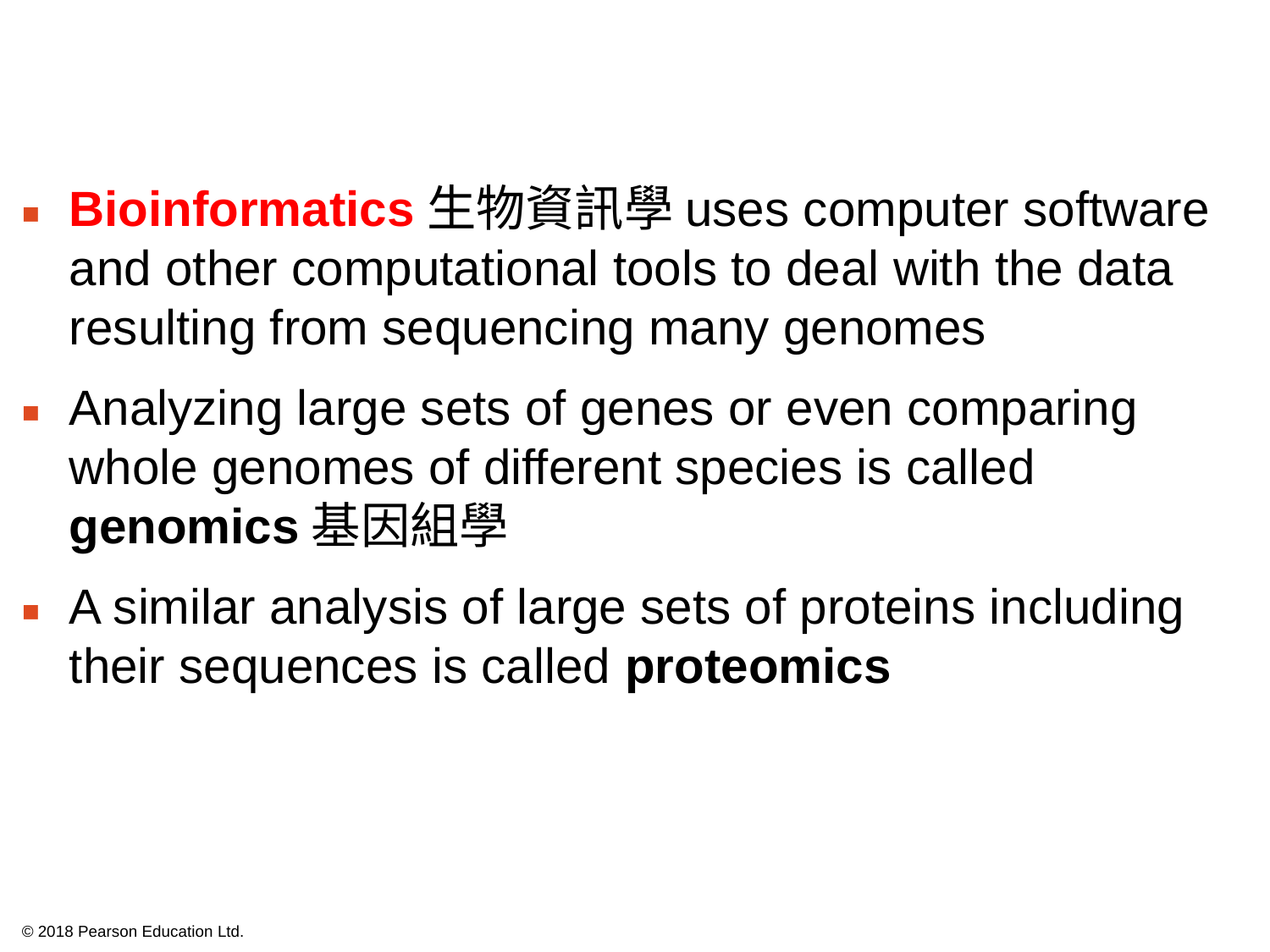

Bioinformatics生物資訊學uses computer software and other computational tools to deal with the data resulting from sequencing many genomes
Analyzing large sets of genes or even comparing whole genomes of different species is called genomics基因組學
A similar analysis of large sets of proteins including their sequences is called proteomics
© 2018 Pearson Education Ltd.